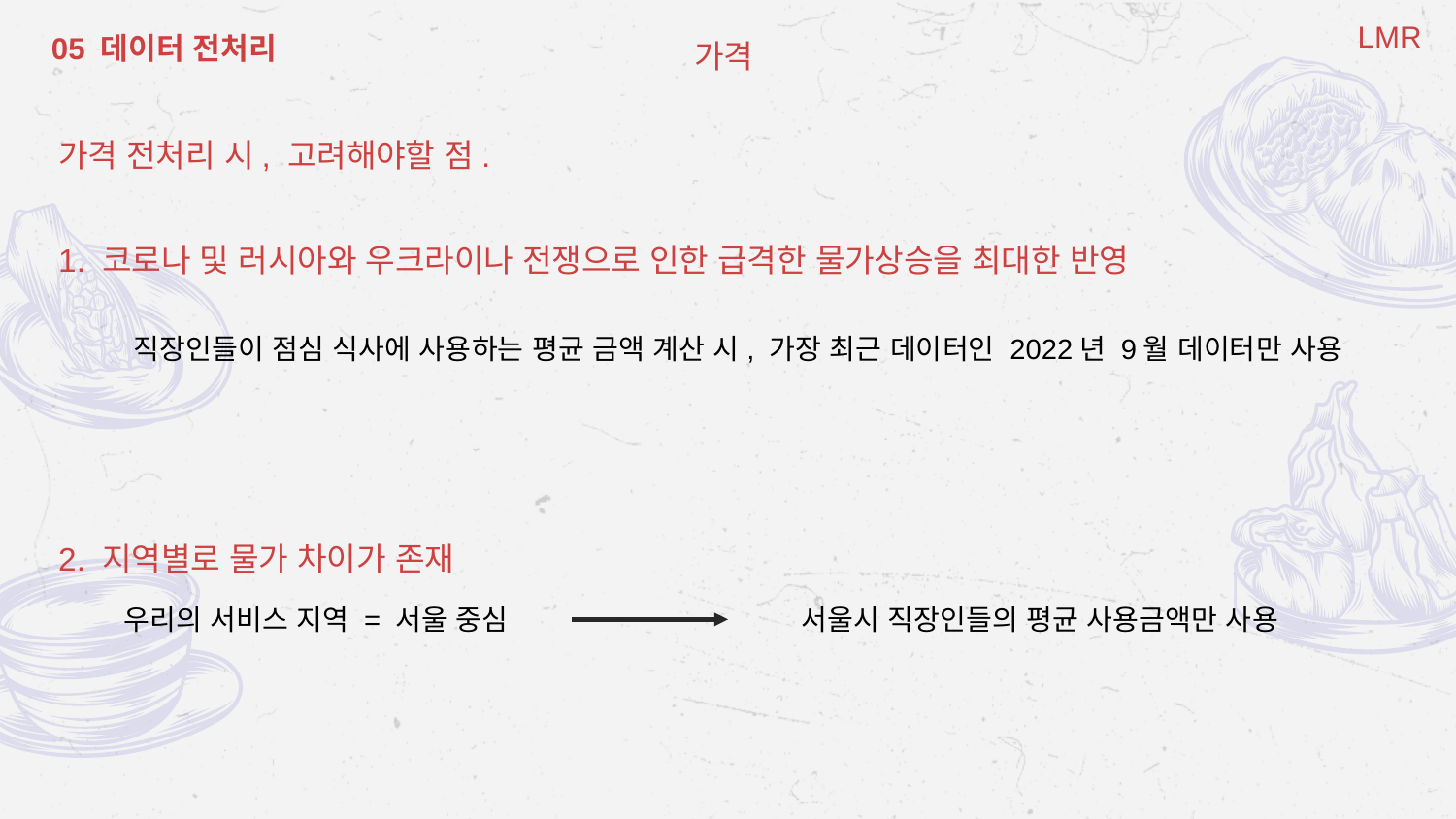

LMR
05 데이터 전처리
가격
가격 전처리 시, 고려해야할 점.
1. 코로나 및 러시아와 우크라이나 전쟁으로 인한 급격한 물가상승을 최대한 반영
직장인들이 점심 식사에 사용하는 평균 금액 계산 시, 가장 최근 데이터인 2022년 9월 데이터만 사용
2. 지역별로 물가 차이가 존재
우리의 서비스 지역 = 서울 중심
서울시 직장인들의 평균 사용금액만 사용